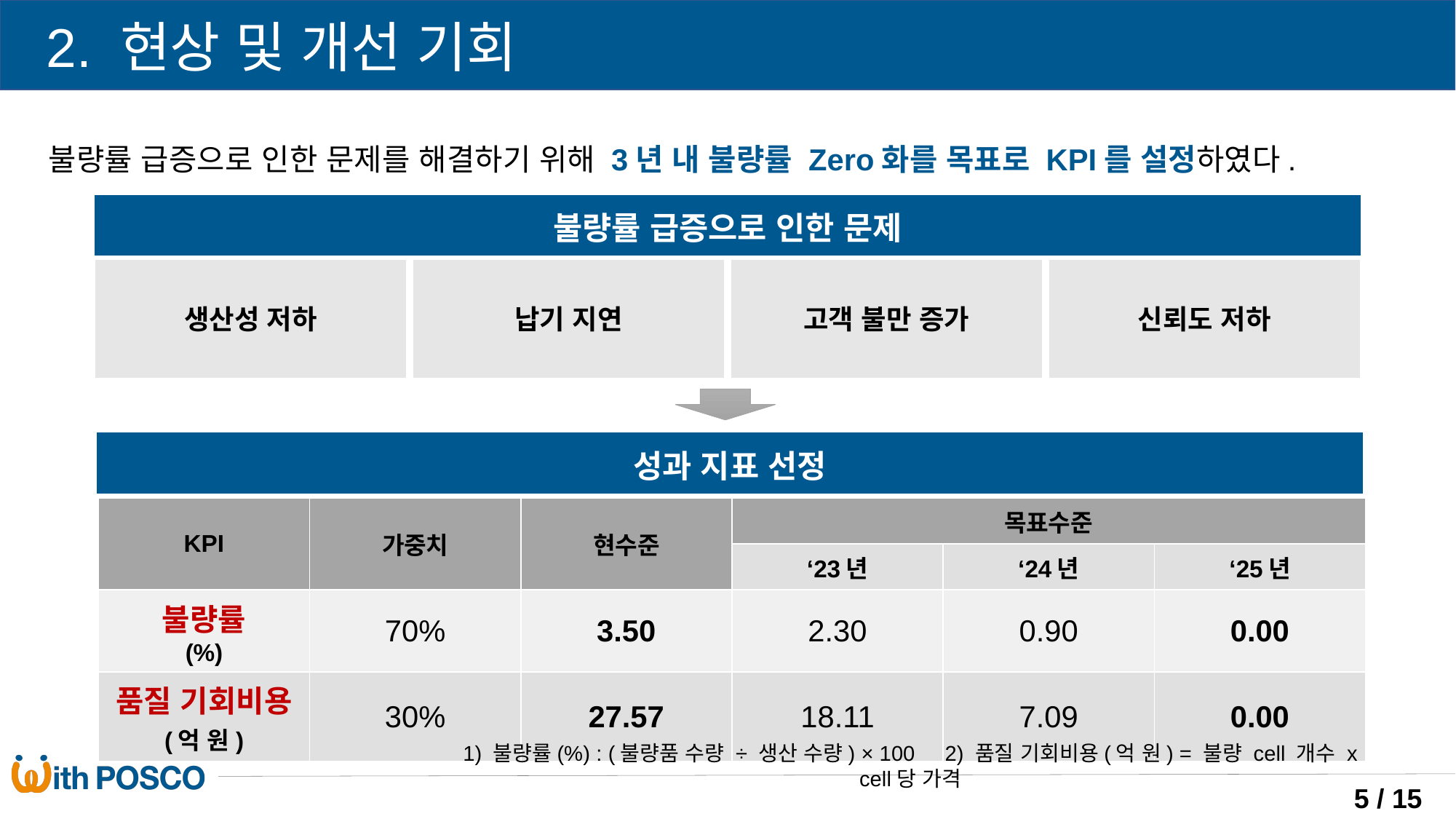

2. 현상 및 개선 기회
불량률 급증으로 인한 문제를 해결하기 위해 3년 내 불량률 Zero화를 목표로 KPI를 설정하였다.
| 불량률 급증으로 인한 문제 |
| --- |
생산성 저하
납기 지연
고객 불만 증가
신뢰도 저하

| 성과 지표 선정 |
| --- |
| KPI | 가중치 | 현수준 | 목표수준 |  |  |
| --- | --- | --- | --- | --- | --- |
|  |  |  | ‘23년 | ‘24년 | ‘25년 |
| 불량률 (%) | 70% | 3.50 | 2.30 | 0.90 | 0.00 |
| 품질 기회비용 (억 원) | 30% | 27.57 | 18.11 | 7.09 | 0.00 |
1) 불량률(%) : (불량품 수량 ÷ 생산 수량) × 100     2) 품질 기회비용(억 원) = 불량 cell 개수 x cell당 가격